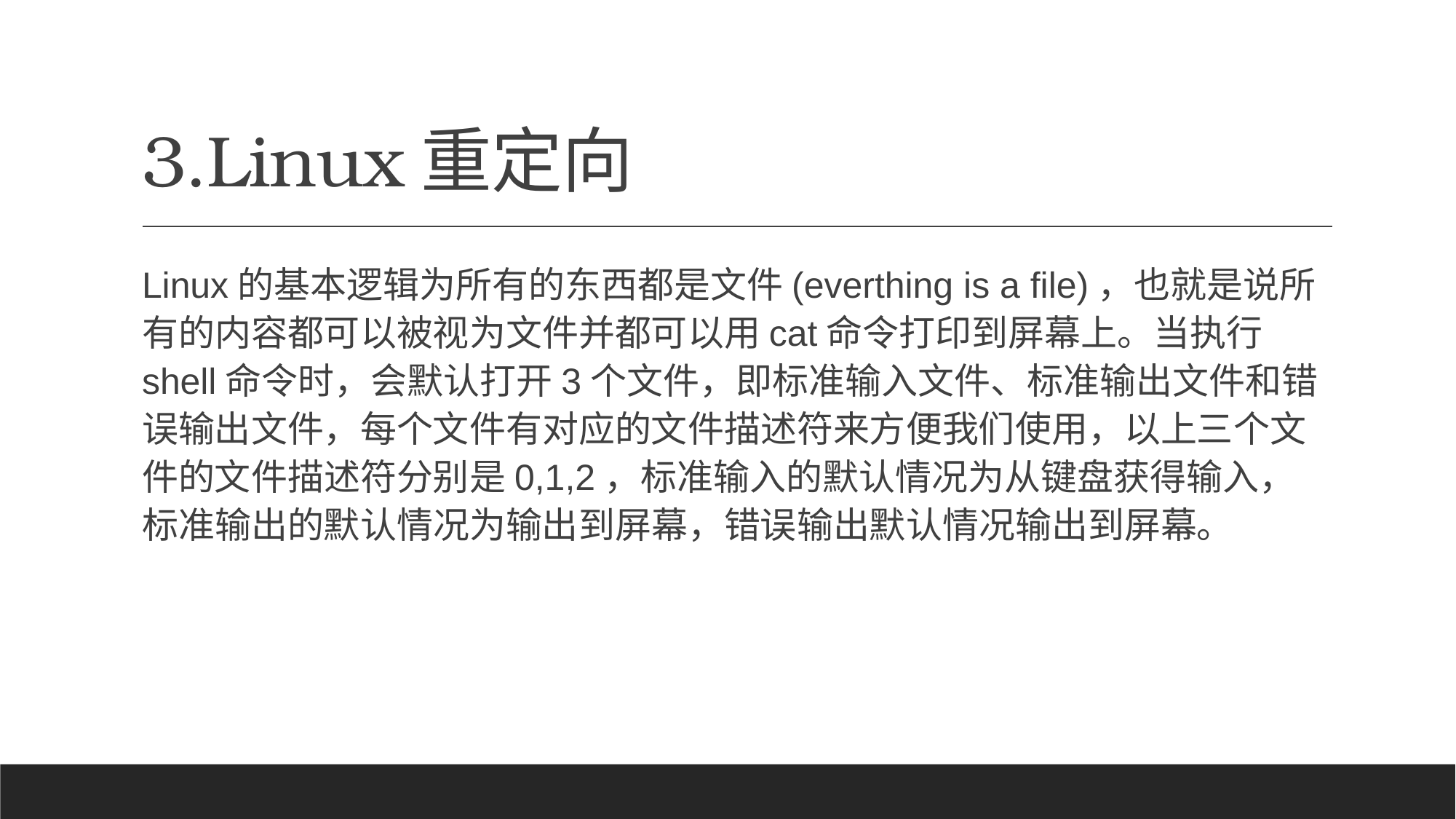

# 3.Linux重定向
Linux的基本逻辑为所有的东西都是文件(everthing is a file)，也就是说所有的内容都可以被视为文件并都可以用cat命令打印到屏幕上。当执行shell命令时，会默认打开3个文件，即标准输入文件、标准输出文件和错误输出文件，每个文件有对应的文件描述符来方便我们使用，以上三个文件的文件描述符分别是0,1,2，标准输入的默认情况为从键盘获得输入，标准输出的默认情况为输出到屏幕，错误输出默认情况输出到屏幕。